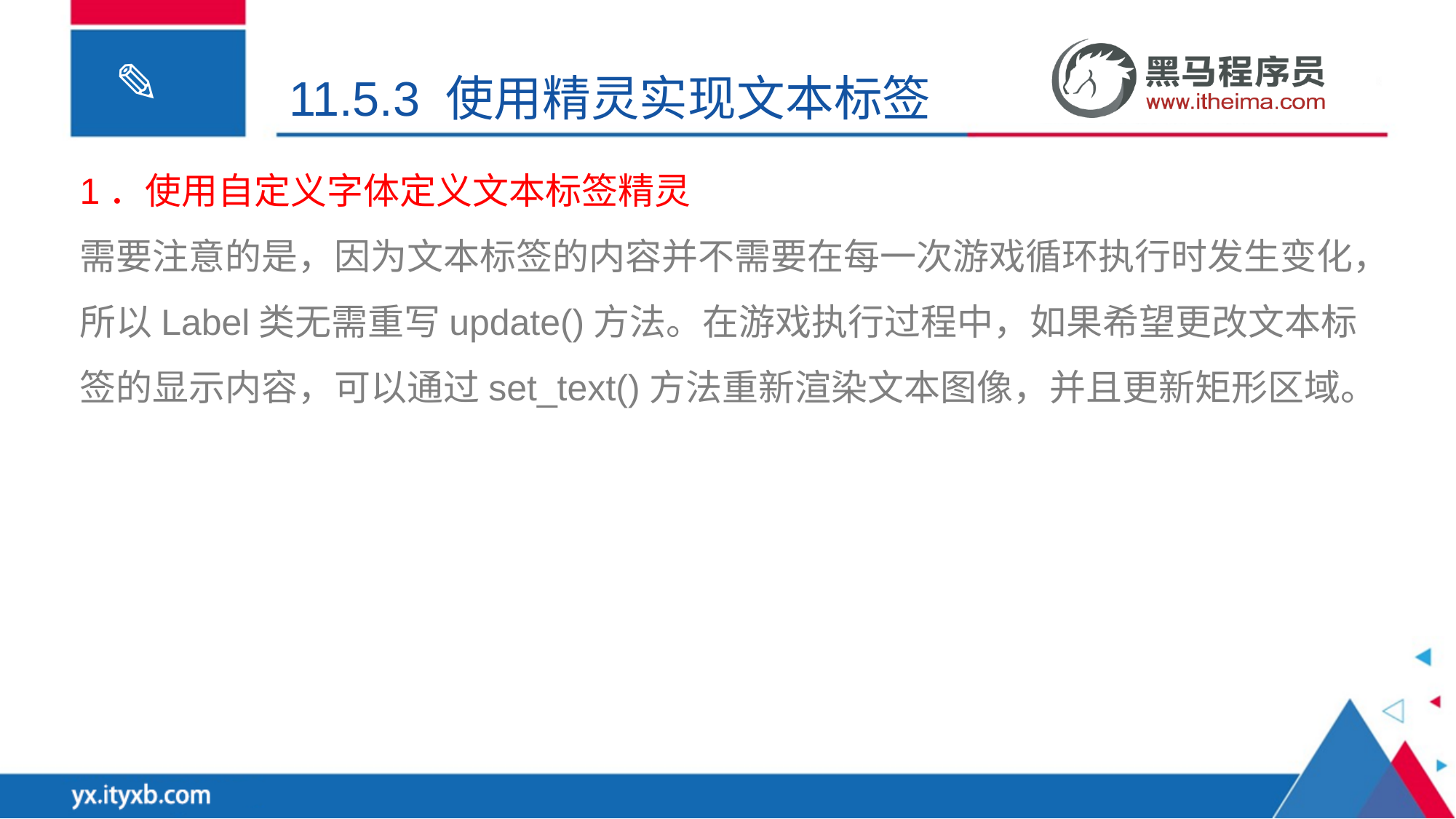

11.5.3 使用精灵实现文本标签
1．使用自定义字体定义文本标签精灵
需要注意的是，因为文本标签的内容并不需要在每一次游戏循环执行时发生变化，所以Label类无需重写update()方法。在游戏执行过程中，如果希望更改文本标签的显示内容，可以通过set_text()方法重新渲染文本图像，并且更新矩形区域。